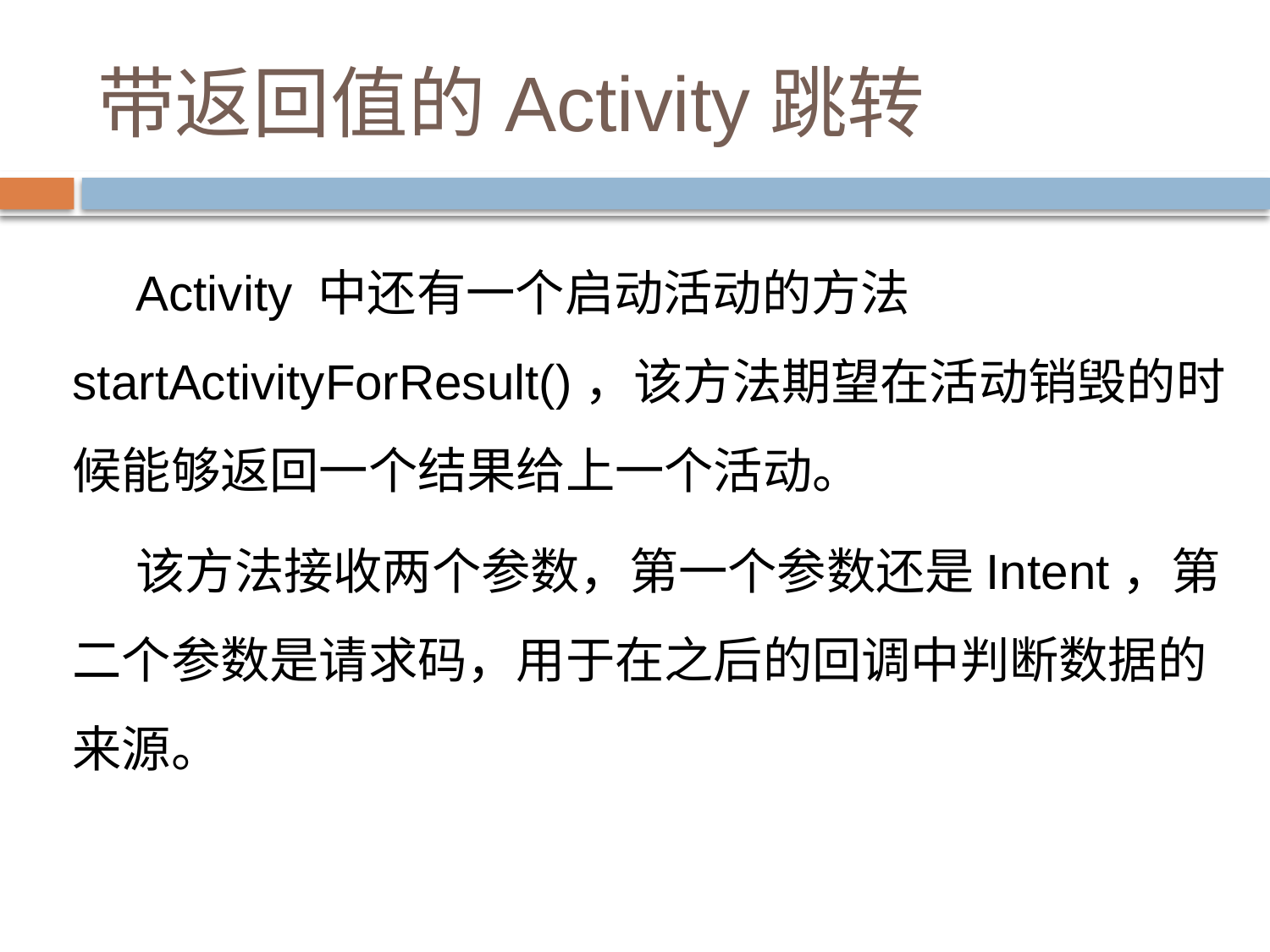

# 带返回值的Activity跳转
Activity 中还有一个启动活动的方法startActivityForResult()，该方法期望在活动销毁的时候能够返回一个结果给上一个活动。
该方法接收两个参数，第一个参数还是Intent，第二个参数是请求码，用于在之后的回调中判断数据的来源。